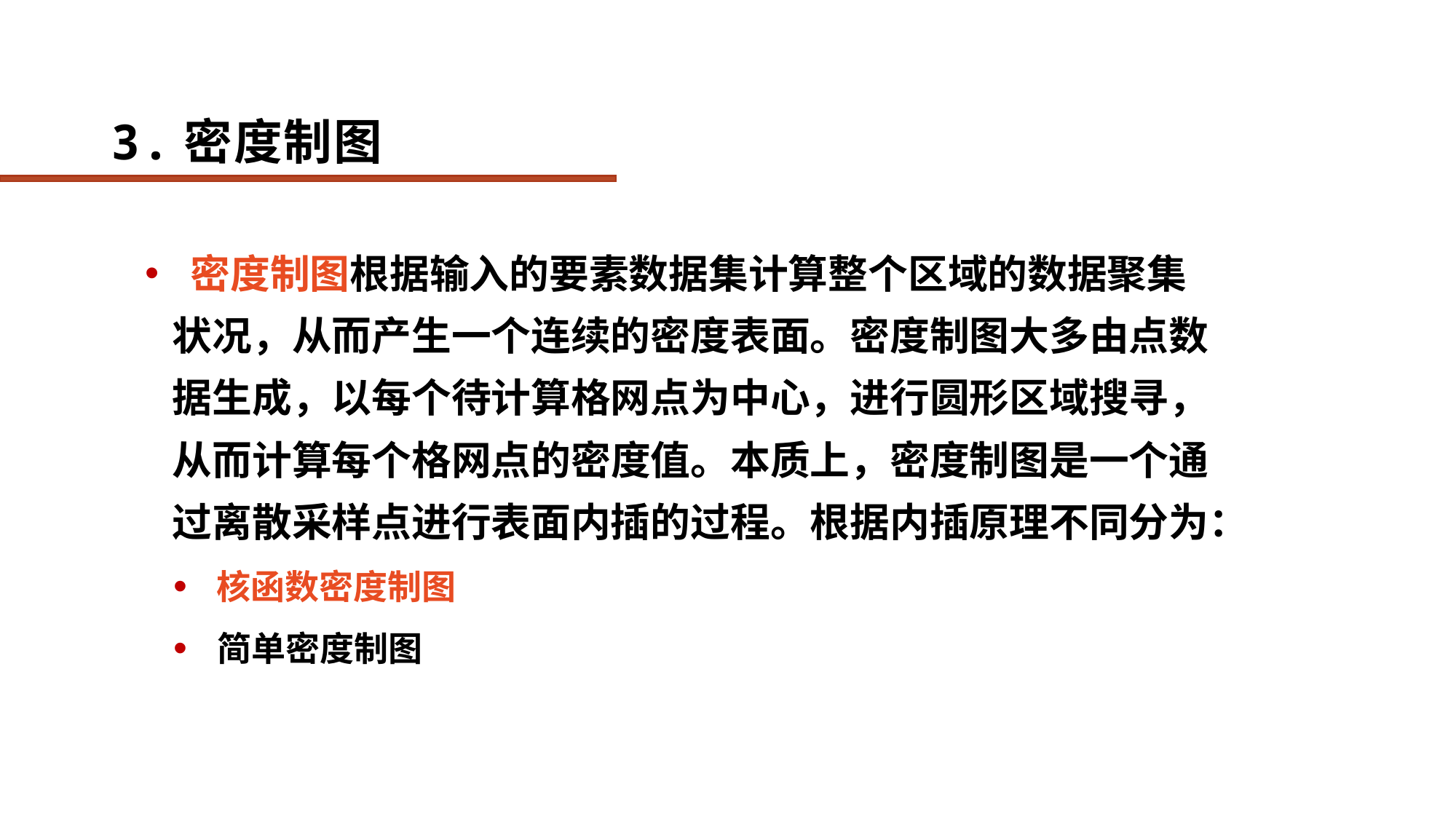

# 3.密度制图
 密度制图根据输入的要素数据集计算整个区域的数据聚集状况，从而产生一个连续的密度表面。密度制图大多由点数据生成，以每个待计算格网点为中心，进行圆形区域搜寻，从而计算每个格网点的密度值。本质上，密度制图是一个通过离散采样点进行表面内插的过程。根据内插原理不同分为：
 核函数密度制图
 简单密度制图